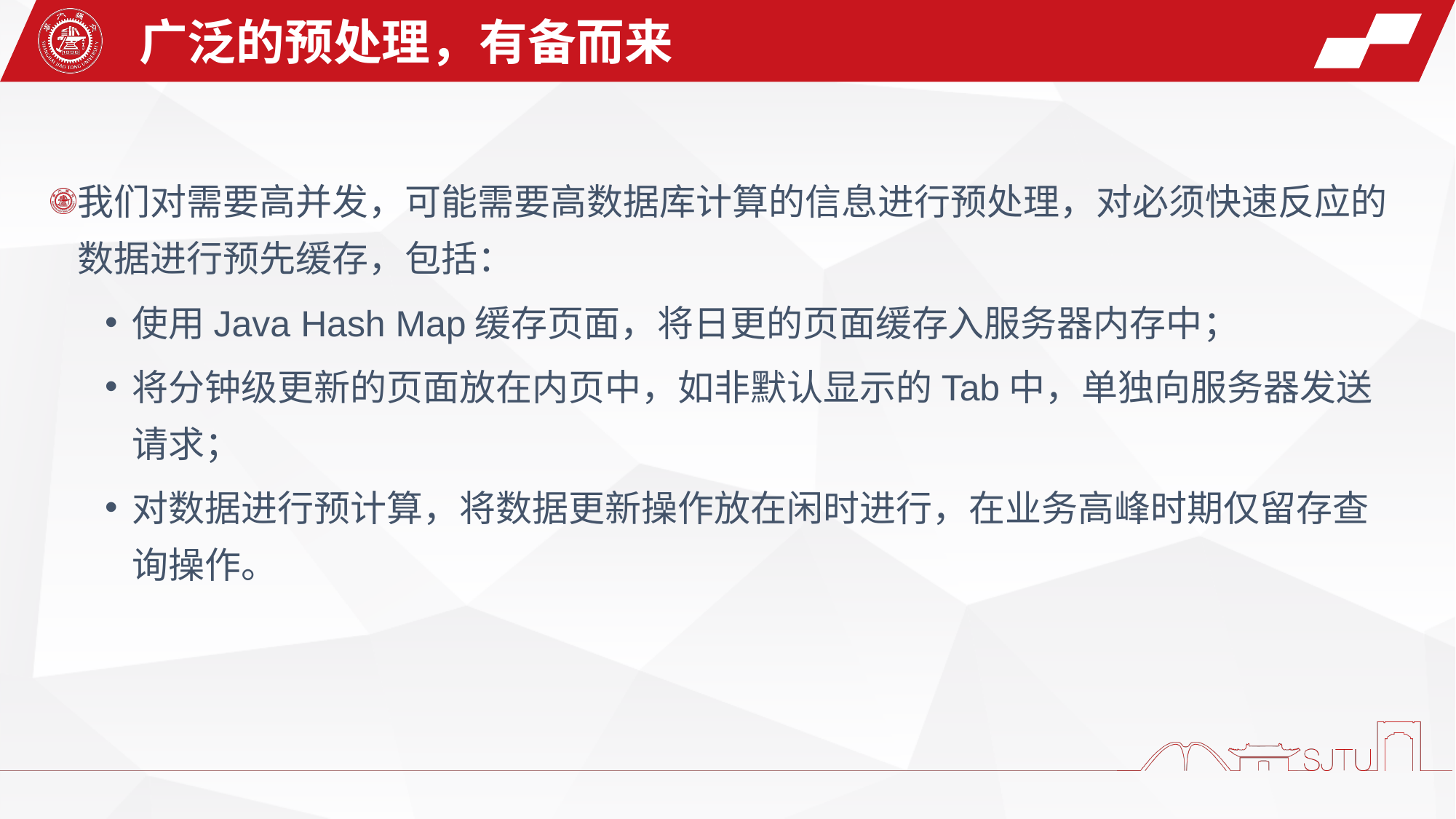

广泛的预处理，有备而来
我们对需要高并发，可能需要高数据库计算的信息进行预处理，对必须快速反应的数据进行预先缓存，包括：
使用Java Hash Map缓存页面，将日更的页面缓存入服务器内存中；
将分钟级更新的页面放在内页中，如非默认显示的Tab中，单独向服务器发送请求；
对数据进行预计算，将数据更新操作放在闲时进行，在业务高峰时期仅留存查询操作。